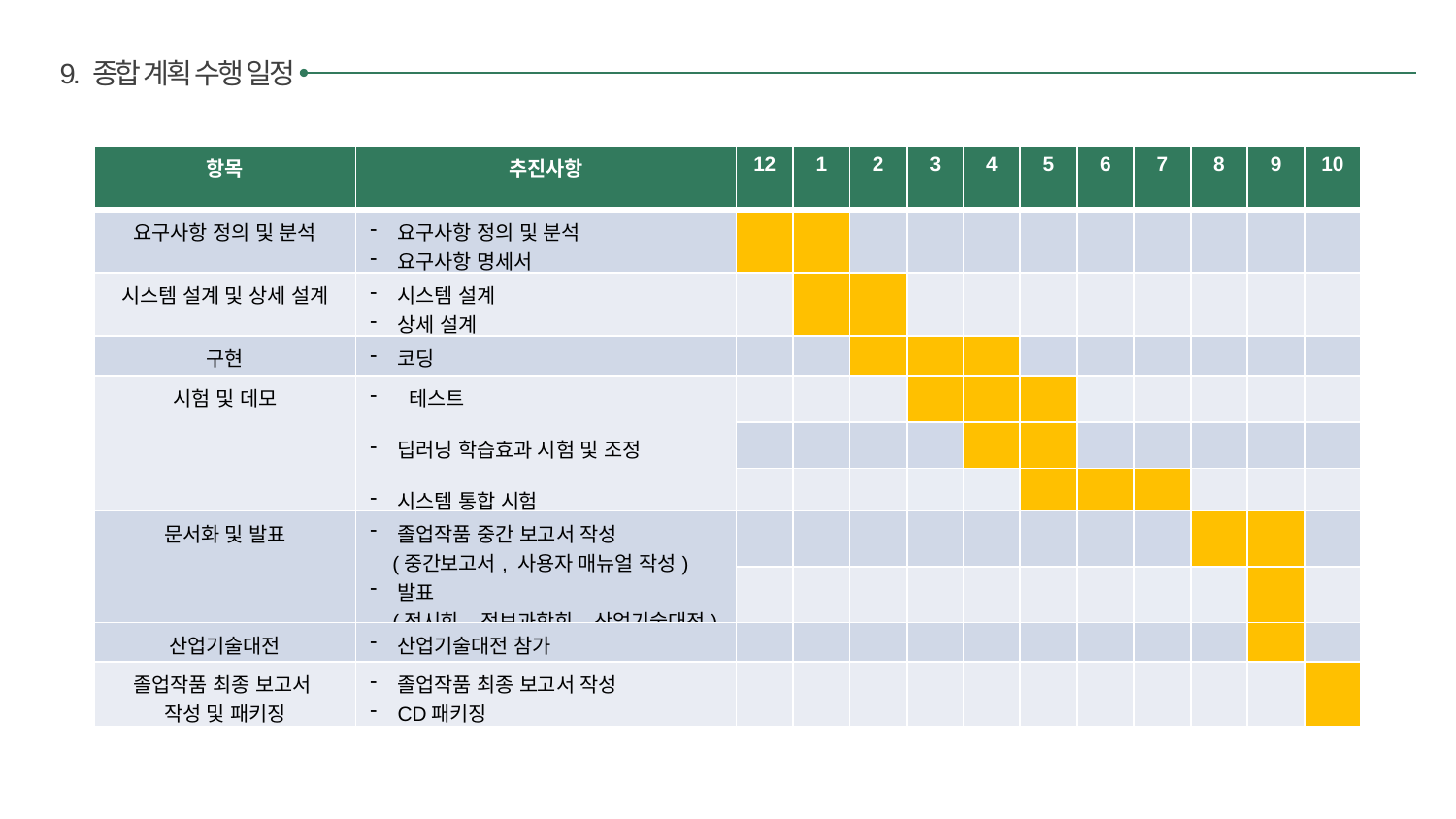

9. 종합 계획 수행 일정
| 항목 | 추진사항 | 12 | 1 | 2 | 3 | 4 | 5 | 6 | 7 | 8 | 9 | 10 |
| --- | --- | --- | --- | --- | --- | --- | --- | --- | --- | --- | --- | --- |
| 요구사항 정의 및 분석 | 요구사항 정의 및 분석 요구사항 명세서 |  |  |  |  |  |  |  |  |  |  |  |
| 시스템 설계 및 상세 설계 | 시스템 설계 상세 설계 |  |  |  |  |  |  |  |  |  |  |  |
| 구현 | 코딩 |  |  |  |  |  |  |  |  |  |  |  |
| 시험 및 데모 | 테스트 딥러닝 학습효과 시험 및 조정 시스템 통합 시험 |  |  |  |  |  |  |  |  |  |  |  |
|  |  |  |  |  |  |  |  |  |  |  |  |  |
|  |  |  |  |  |  |  |  |  |  |  |  |  |
| 문서화 및 발표 | 졸업작품 중간 보고서 작성 (중간보고서, 사용자 매뉴얼 작성) 발표 (전시회, 정보과학회, 산업기술대전) |  |  |  |  |  |  |  |  |  |  |  |
|  |  |  |  |  |  |  |  |  |  |  |  |  |
| 산업기술대전 | 산업기술대전 참가 |  |  |  |  |  |  |  |  |  |  |  |
| 졸업작품 최종 보고서 작성 및 패키징 | 졸업작품 최종 보고서 작성 CD패키징 |  |  |  |  |  |  |  |  |  |  |  |